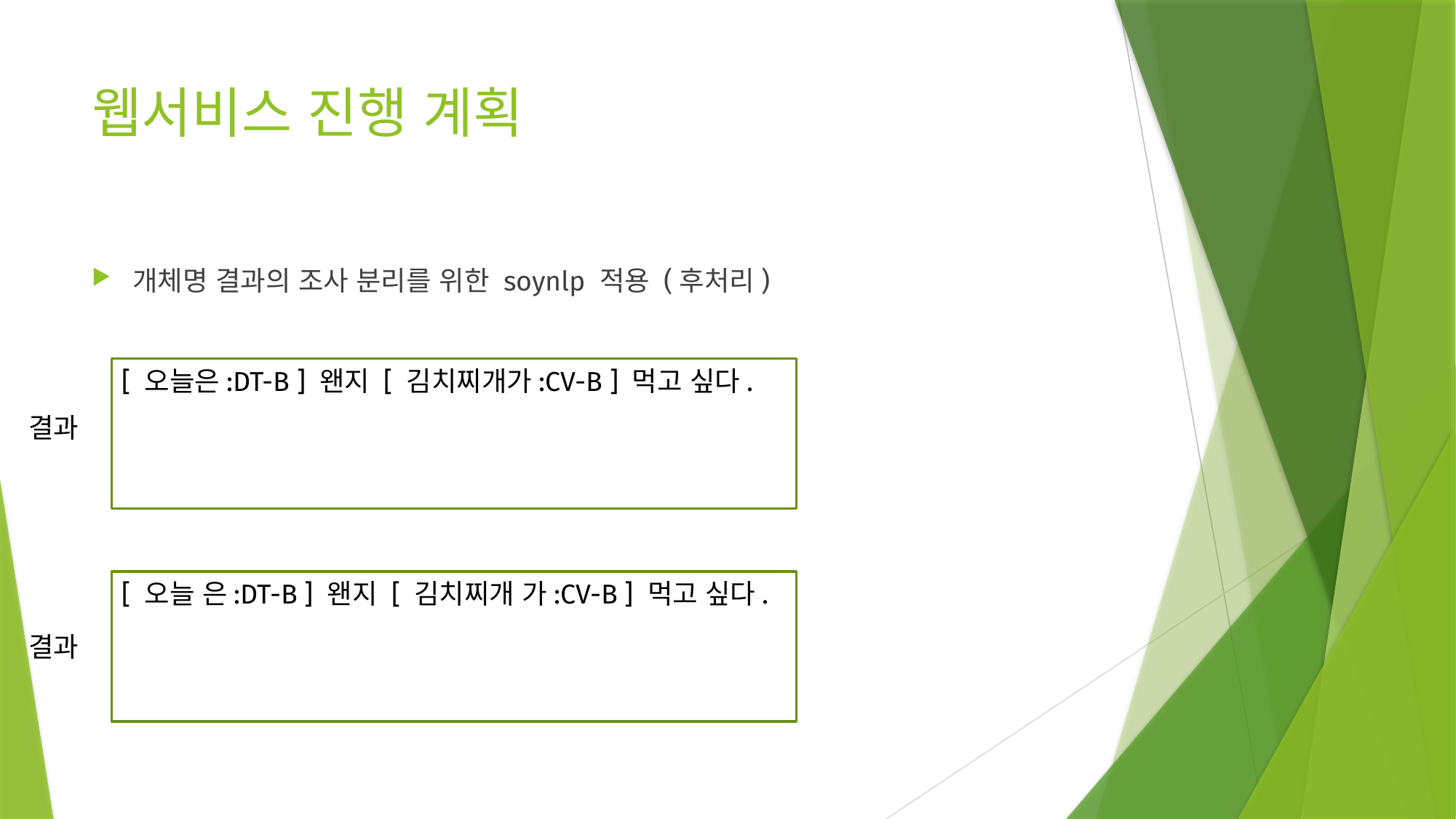

# 웹서비스 진행 계획
개체명 결과의 조사 분리를 위한 soynlp 적용 (후처리)

[ 오늘은:DT-B ] 왠지 [ 김치찌개가:CV-B ] 먹고 싶다.
결과
[ 오늘 은:DT-B ] 왠지 [ 김치찌개 가:CV-B ] 먹고 싶다.

결과